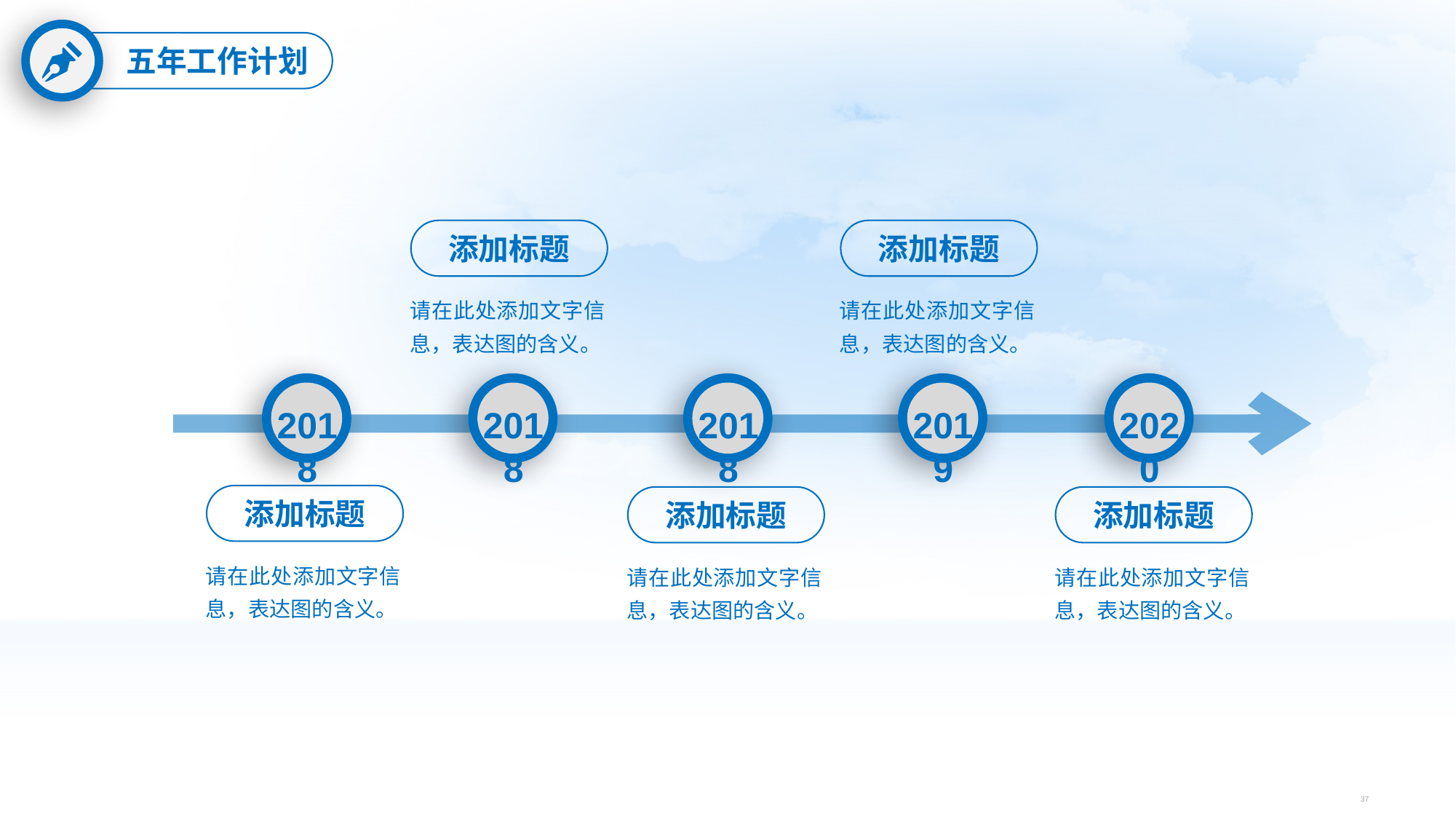

五年工作计划

添加标题
添加标题
请在此处添加文字信息，表达图的含义。
请在此处添加文字信息，表达图的含义。

2018

2018

2018

2019

2020

添加标题
添加标题
添加标题
请在此处添加文字信息，表达图的含义。
请在此处添加文字信息，表达图的含义。
请在此处添加文字信息，表达图的含义。
延时符